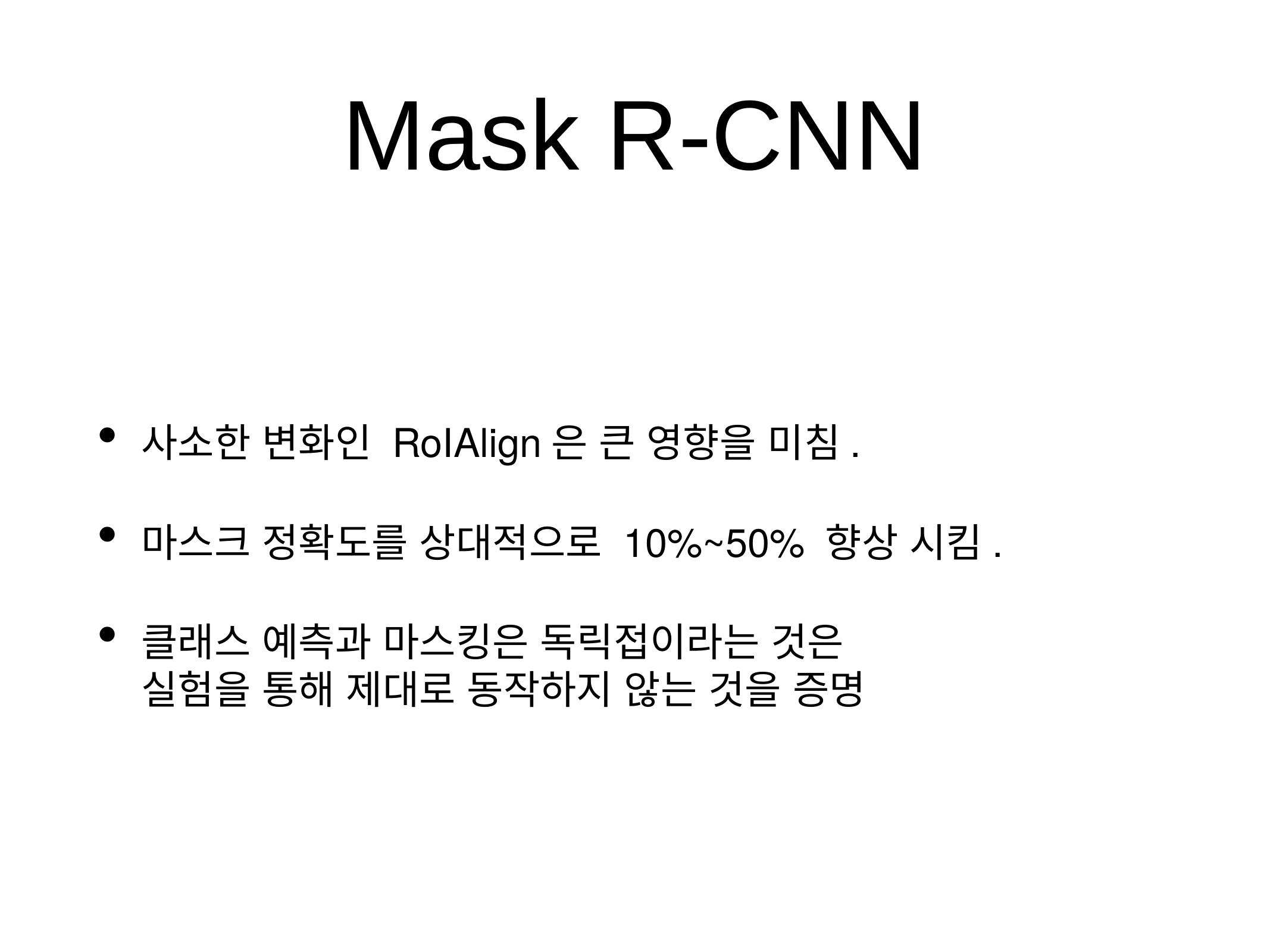

# Mask R-CNN
사소한 변화인 RoIAlign은 큰 영향을 미침.
마스크 정확도를 상대적으로 10%~50% 향상 시킴.
클래스 예측과 마스킹은 독릭접이라는 것은
실험을 통해 제대로 동작하지 않는 것을 증명